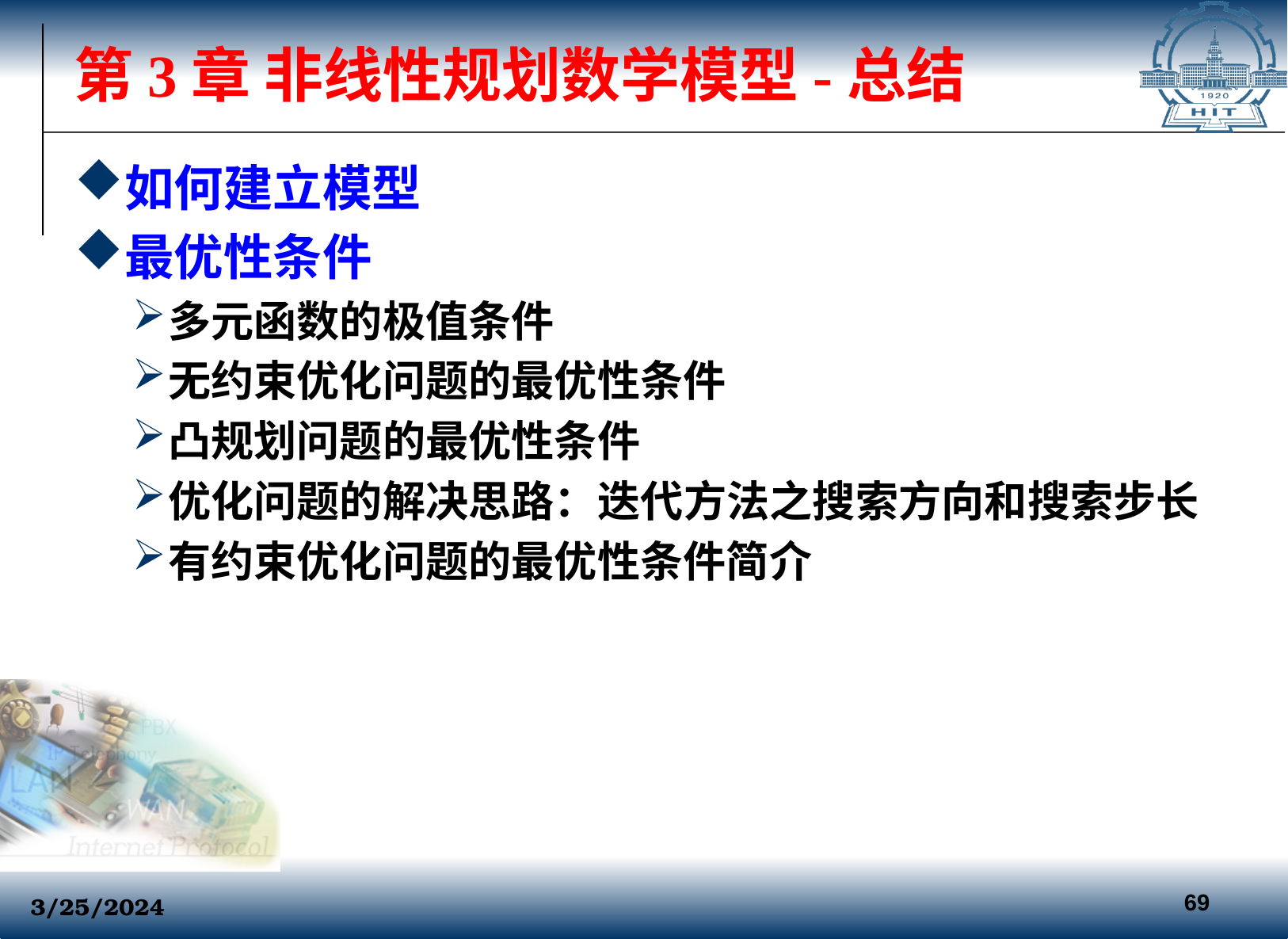

# 第3章 非线性规划数学模型-总结
如何建立模型
最优性条件
多元函数的极值条件
无约束优化问题的最优性条件
凸规划问题的最优性条件
优化问题的解决思路：迭代方法之搜索方向和搜索步长
有约束优化问题的最优性条件简介